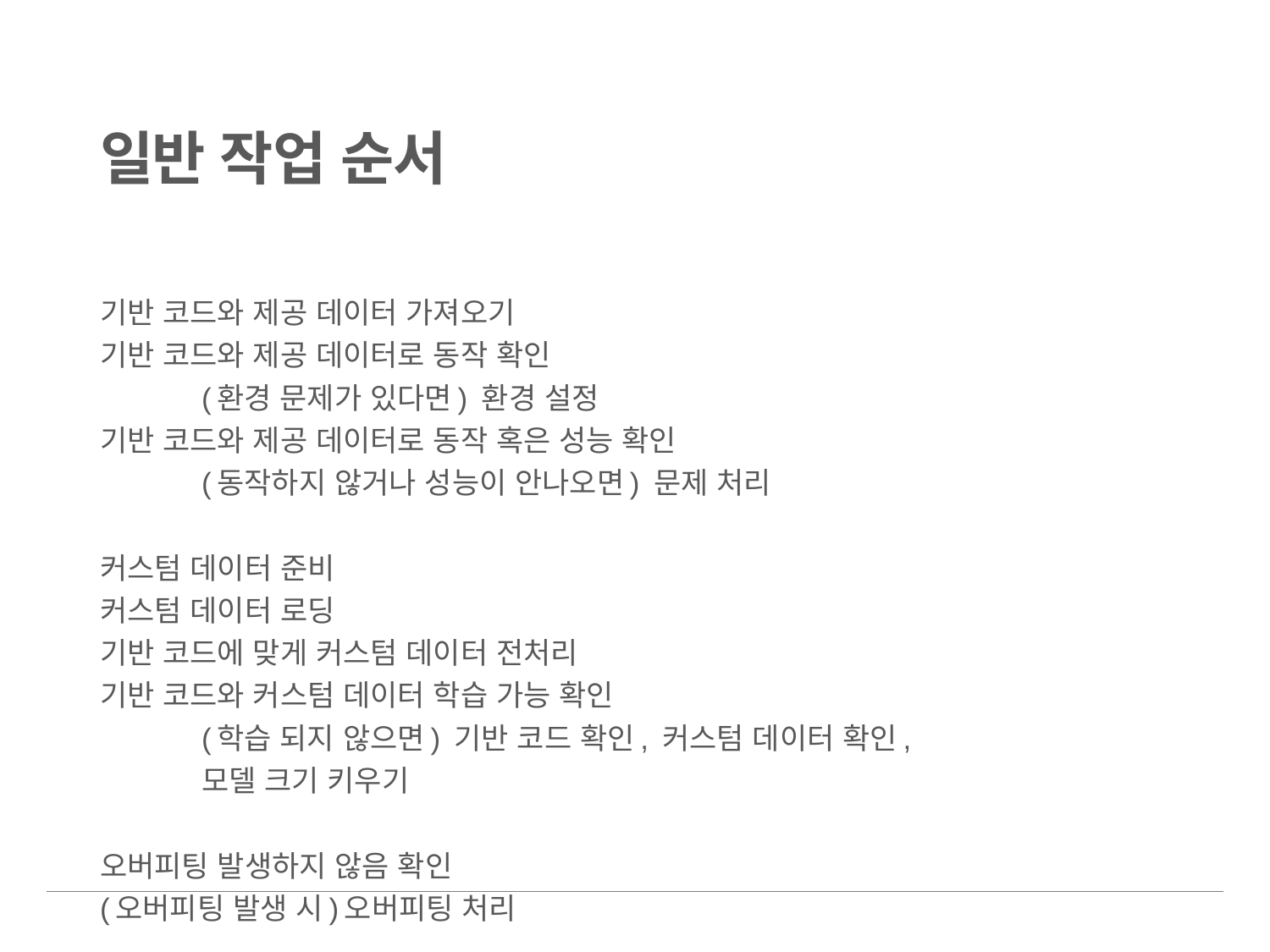

# 일반 작업 순서
기반 코드와 제공 데이터 가져오기
기반 코드와 제공 데이터로 동작 확인
	(환경 문제가 있다면) 환경 설정
기반 코드와 제공 데이터로 동작 혹은 성능 확인
	(동작하지 않거나 성능이 안나오면) 문제 처리

커스텀 데이터 준비
커스텀 데이터 로딩
기반 코드에 맞게 커스텀 데이터 전처리
기반 코드와 커스텀 데이터 학습 가능 확인
	(학습 되지 않으면) 기반 코드 확인, 커스텀 데이터 확인,
	모델 크기 키우기

오버피팅 발생하지 않음 확인
(오버피팅 발생 시)오버피팅 처리